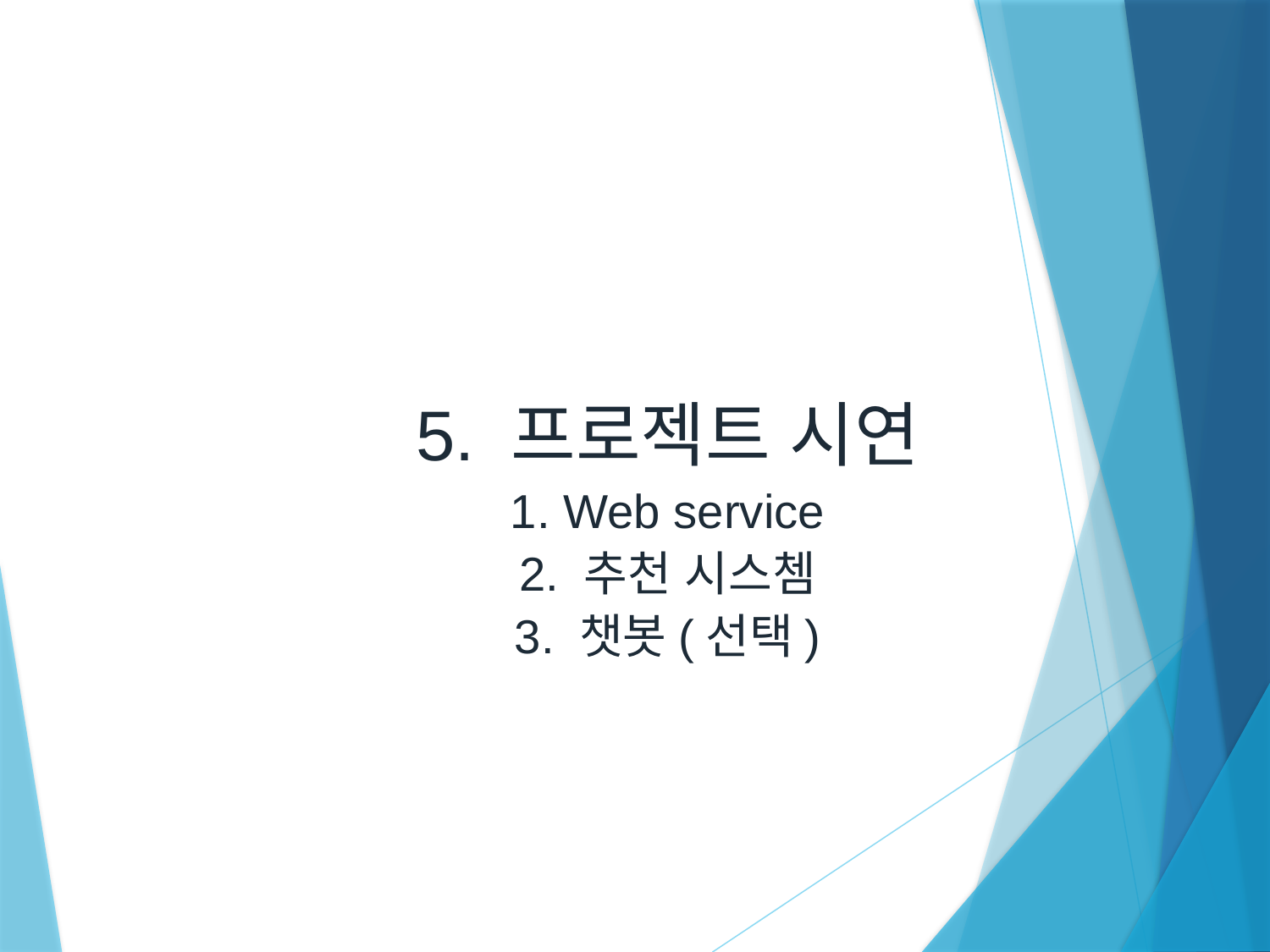

# 5. 프로젝트 시연 1. Web service 2. 추천 시스쳄 3. 챗봇(선택)